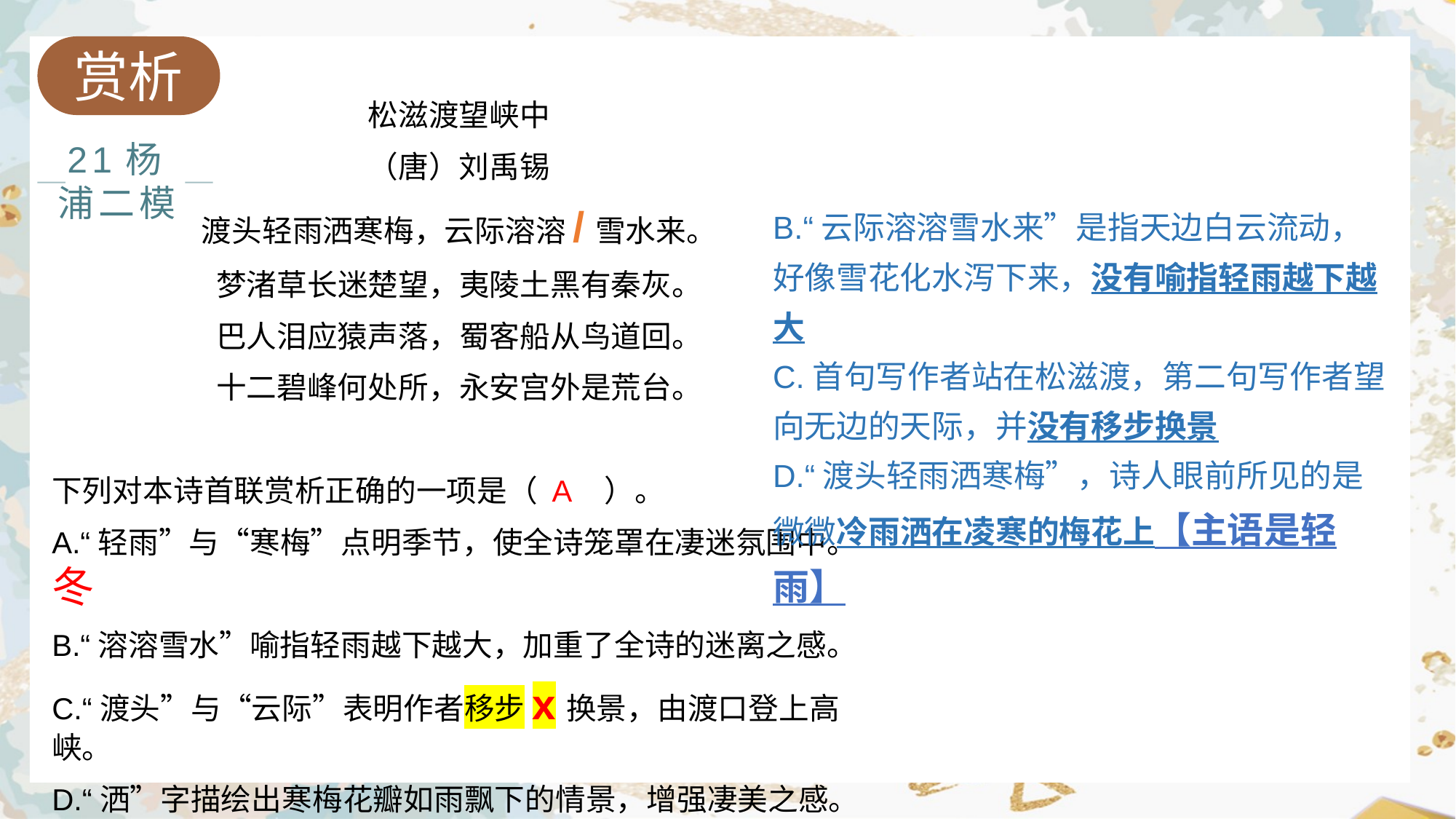

赏析
松滋渡望峡中
（唐）刘禹锡
渡头轻雨洒寒梅，云际溶溶/雪水来。
梦渚草长迷楚望，夷陵土黑有秦灰。
巴人泪应猿声落，蜀客船从鸟道回。
十二碧峰何处所，永安宫外是荒台。

下列对本诗首联赏析正确的一项是（ A   ）。
A.“轻雨”与“寒梅”点明季节，使全诗笼罩在凄迷氛围中。冬
B.“溶溶雪水”喻指轻雨越下越大，加重了全诗的迷离之感。
C.“渡头”与“云际”表明作者移步x换景，由渡口登上高峡。
D.“洒”字描绘出寒梅花瓣如雨飘下的情景，增强凄美之感。
21杨浦二模
B.“云际溶溶雪水来”是指天边白云流动，好像雪花化水泻下来，没有喻指轻雨越下越大
C.首句写作者站在松滋渡，第二句写作者望向无边的天际，并没有移步换景
D.“渡头轻雨洒寒梅”，诗人眼前所见的是微微冷雨洒在凌寒的梅花上【主语是轻雨】